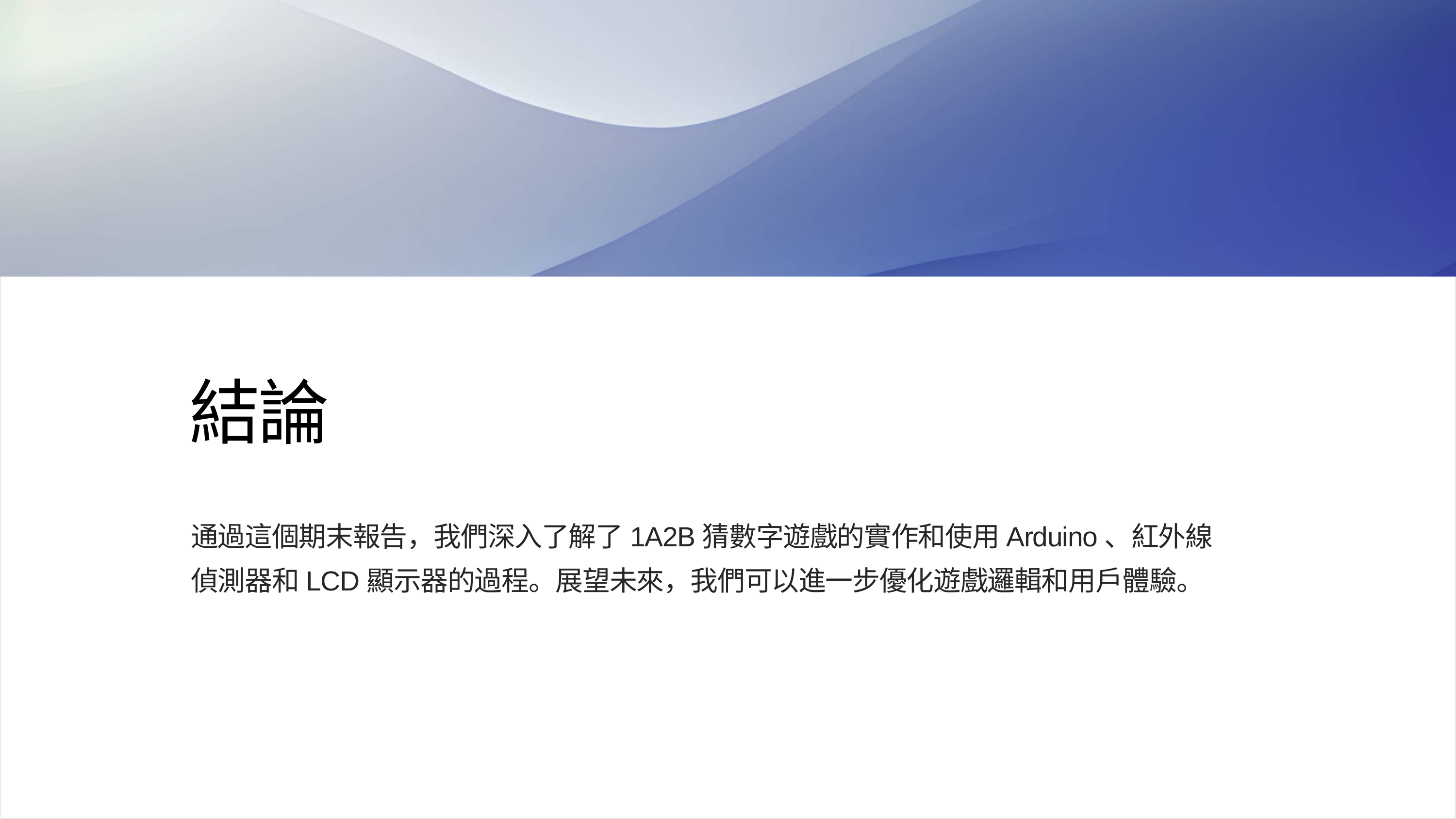

結論
通過這個期末報告，我們深入了解了1A2B猜數字遊戲的實作和使用Arduino、紅外線偵測器和LCD顯示器的過程。展望未來，我們可以進一步優化遊戲邏輯和用戶體驗。